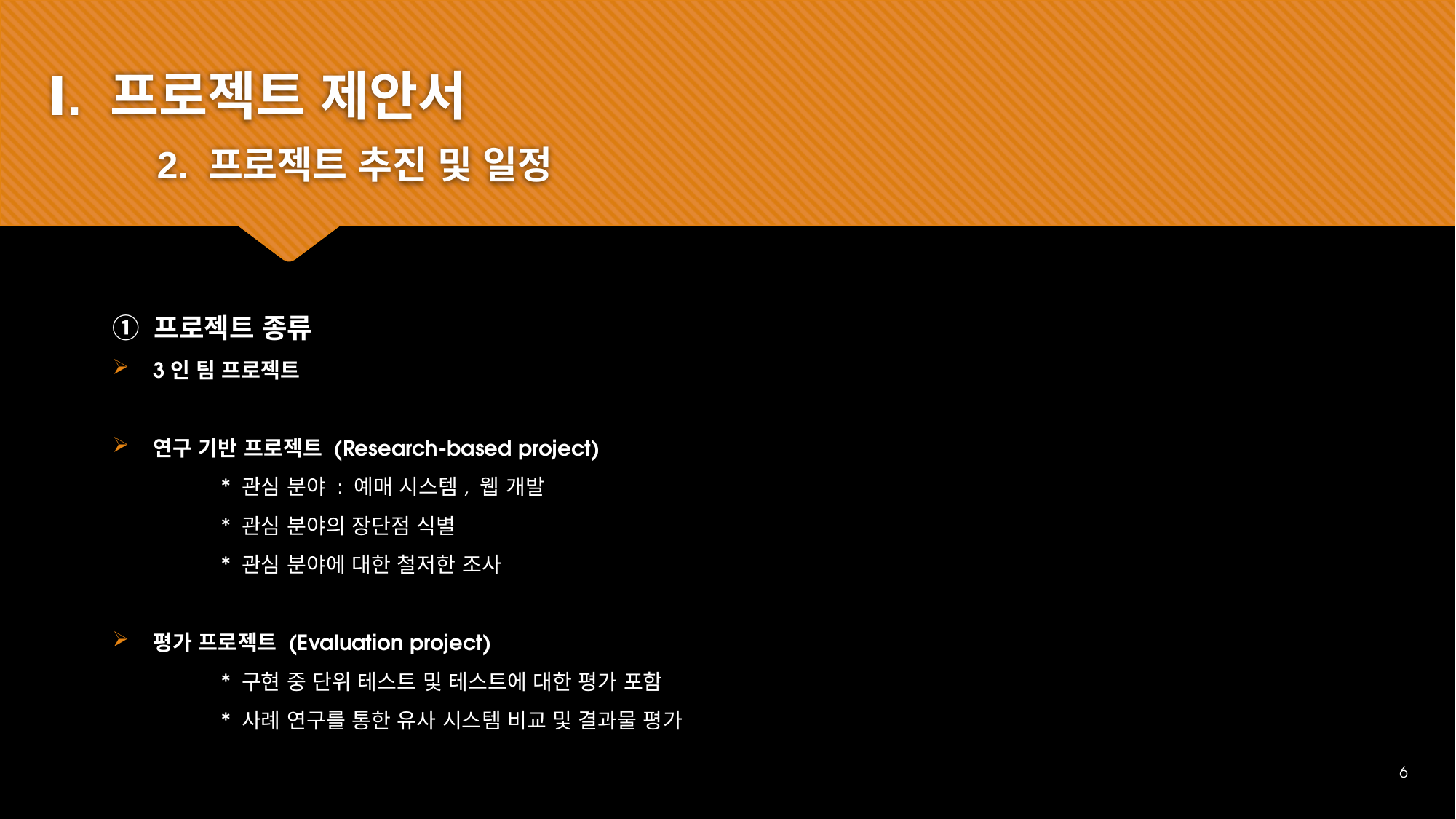

Ⅰ. 프로젝트 제안서
	2. 프로젝트 추진 및 일정
① 프로젝트 종류
3인 팀 프로젝트

연구 기반 프로젝트 (Research-based project)
	* 관심 분야 : 예매 시스템, 웹 개발
	* 관심 분야의 장단점 식별
	* 관심 분야에 대한 철저한 조사

평가 프로젝트 (Evaluation project)
	* 구현 중 단위 테스트 및 테스트에 대한 평가 포함
	* 사례 연구를 통한 유사 시스템 비교 및 결과물 평가

6